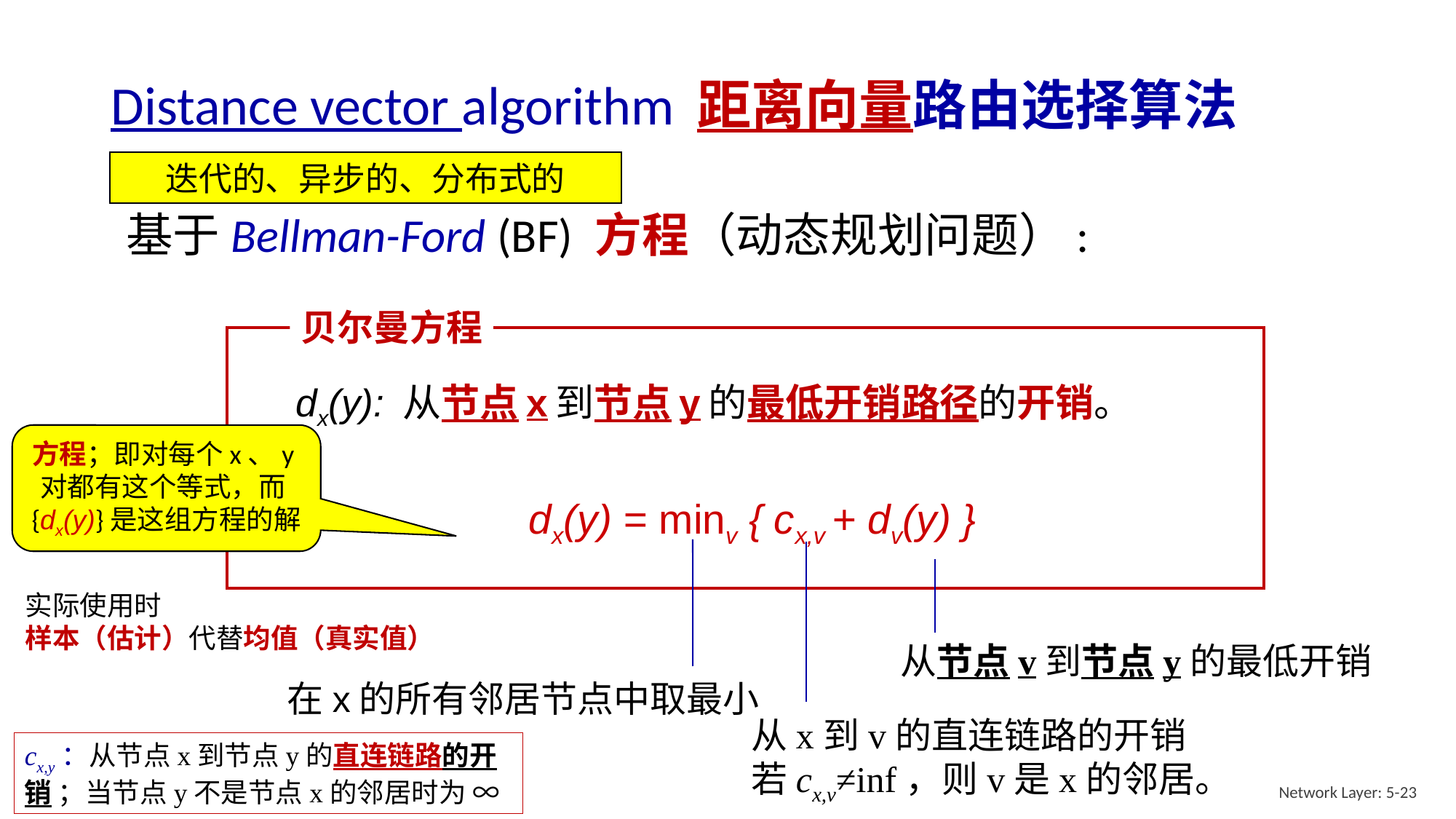

# Distance vector algorithm 距离向量路由选择算法
迭代的、异步的、分布式的
基于Bellman-Ford (BF) 方程（动态规划问题）:

贝尔曼方程

dx(y): 从节点x到节点y的最低开销路径的开销。

dx(y) = minv { cx,v + dv(y) }

方程；即对每个x、y对都有这个等式，而{dx(y)}是这组方程的解

在x的所有邻居节点中取最小
从x到v的直连链路的开销
若cx,v≠inf，则v是x的邻居。
从节点v到节点y的最低开销
实际使用时
样本（估计）代替均值（真实值）
cx,y：从节点x到节点y的直连链路的开销 ；当节点y不是节点x的邻居时为 ∞
Network Layer: 5-23